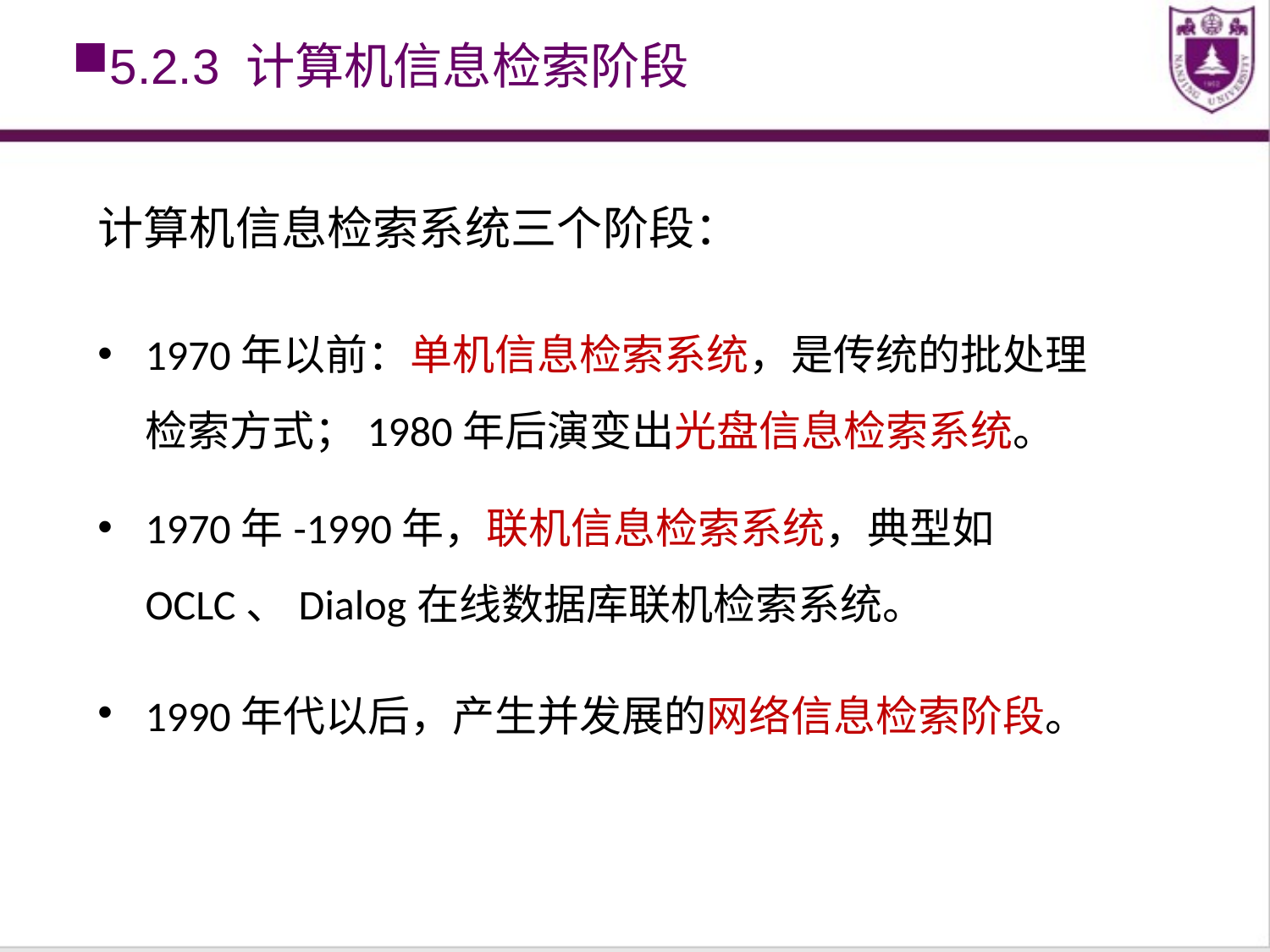

5.2.3 计算机信息检索阶段
计算机信息检索系统三个阶段：
1970年以前：单机信息检索系统，是传统的批处理检索方式；1980年后演变出光盘信息检索系统。
1970年-1990年，联机信息检索系统，典型如OCLC、Dialog在线数据库联机检索系统。
1990年代以后，产生并发展的网络信息检索阶段。